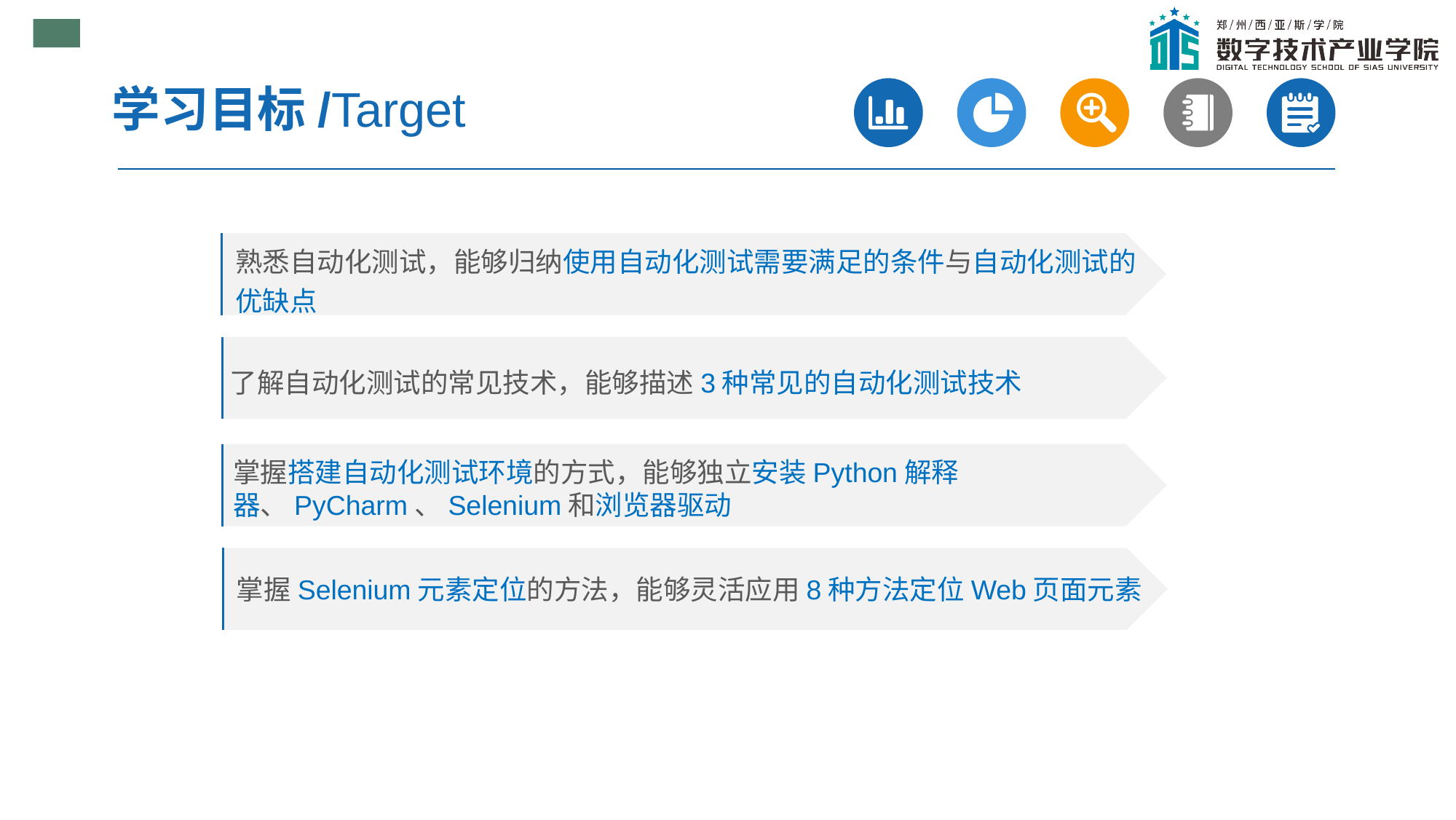

学习目标/Target

熟悉自动化测试，能够归纳使用自动化测试需要满足的条件与自动化测试的优缺点

了解自动化测试的常见技术，能够描述3种常见的自动化测试技术

掌握搭建自动化测试环境的方式，能够独立安装Python解释器、PyCharm、Selenium和浏览器驱动

掌握Selenium元素定位的方法，能够灵活应用8种方法定位Web页面元素